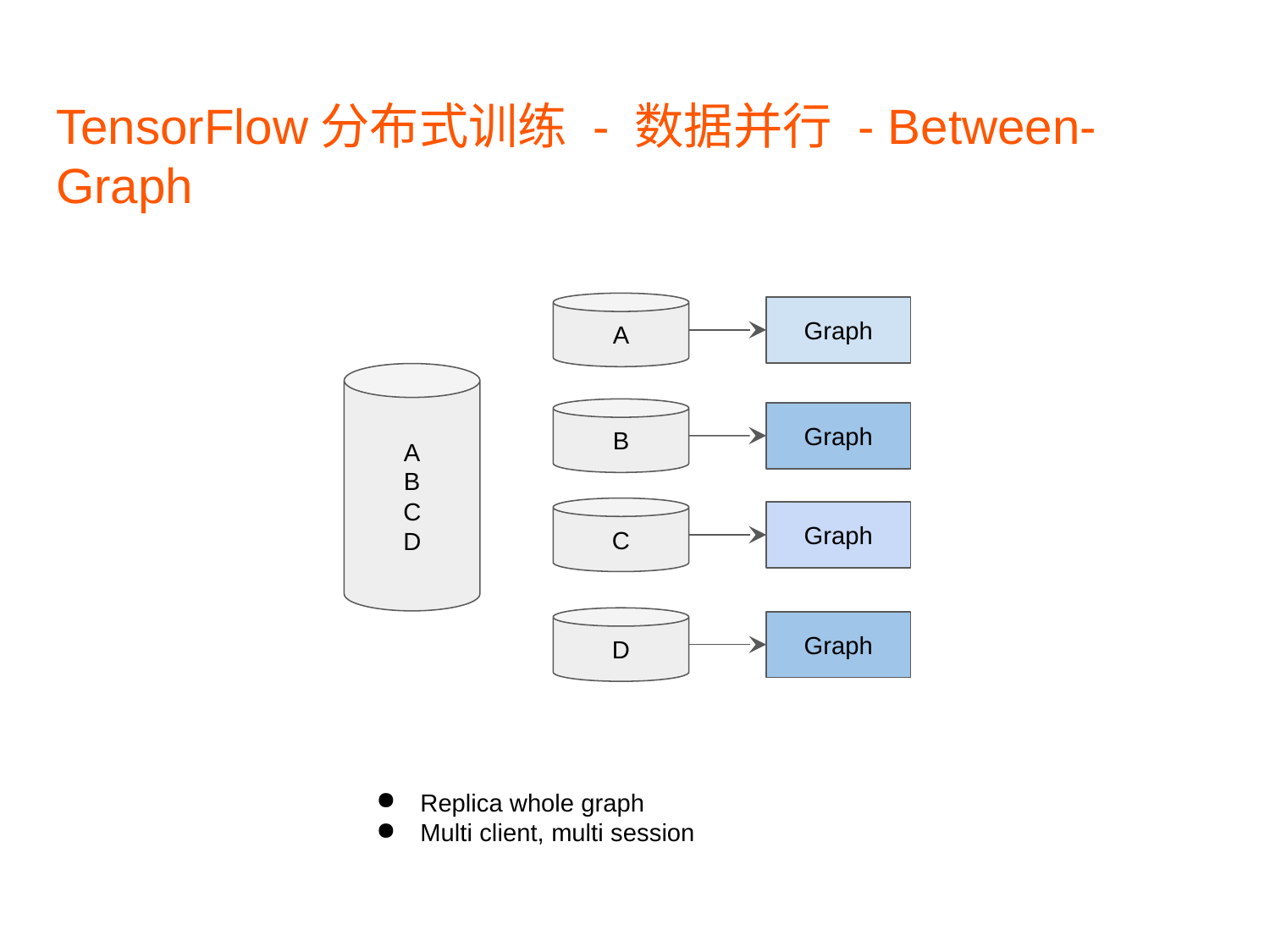

# TensorFlow分布式训练 - 数据并行 - Between-Graph

A
Graph
A
B
C
D
B
Graph
C
Graph
D
Graph
Replica whole graph
Multi client, multi session